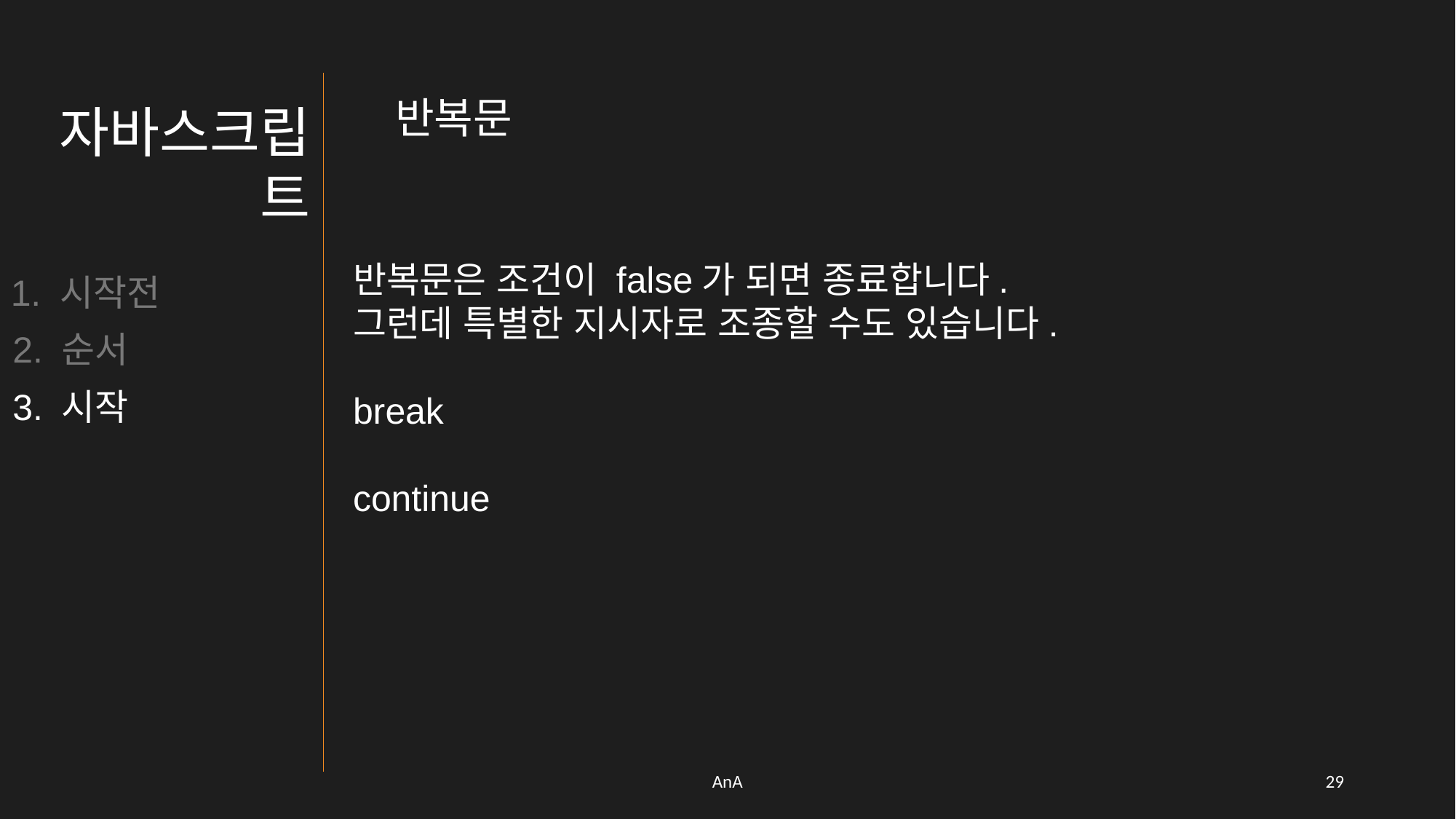

반복문
자바스크립트
반복문은 조건이 false가 되면 종료합니다.
그런데 특별한 지시자로 조종할 수도 있습니다.

break

continue
1. 시작전
2. 순서
3. 시작
AnA
29